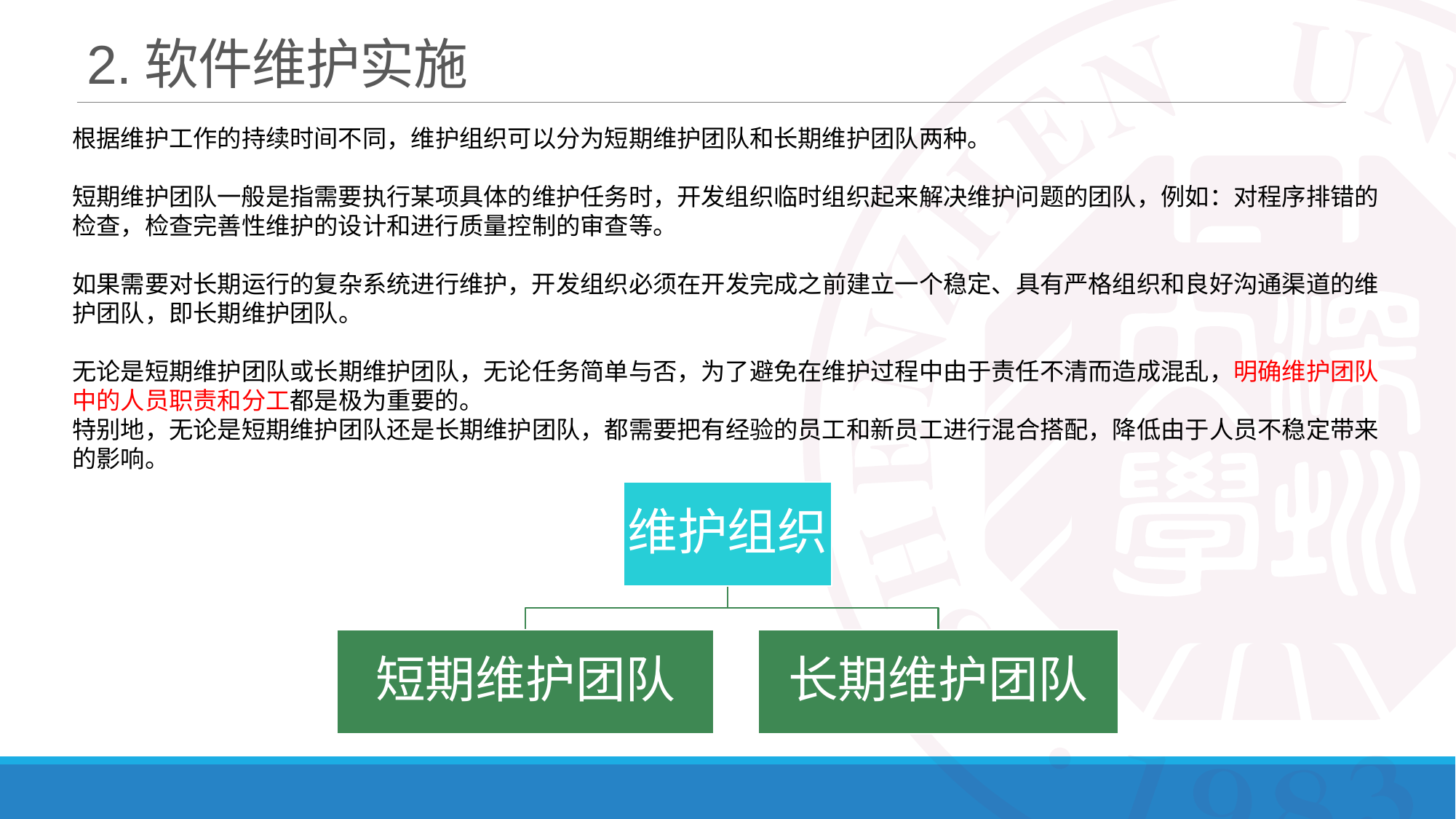

# 2.软件维护实施
根据维护工作的持续时间不同，维护组织可以分为短期维护团队和长期维护团队两种。

短期维护团队一般是指需要执行某项具体的维护任务时，开发组织临时组织起来解决维护问题的团队，例如：对程序排错的检查，检查完善性维护的设计和进行质量控制的审查等。

如果需要对长期运行的复杂系统进行维护，开发组织必须在开发完成之前建立一个稳定、具有严格组织和良好沟通渠道的维护团队，即长期维护团队。

无论是短期维护团队或长期维护团队，无论任务简单与否，为了避免在维护过程中由于责任不清而造成混乱，明确维护团队中的人员职责和分工都是极为重要的。
特别地，无论是短期维护团队还是长期维护团队，都需要把有经验的员工和新员工进行混合搭配，降低由于人员不稳定带来的影响。
维护组织
短期维护团队
长期维护团队